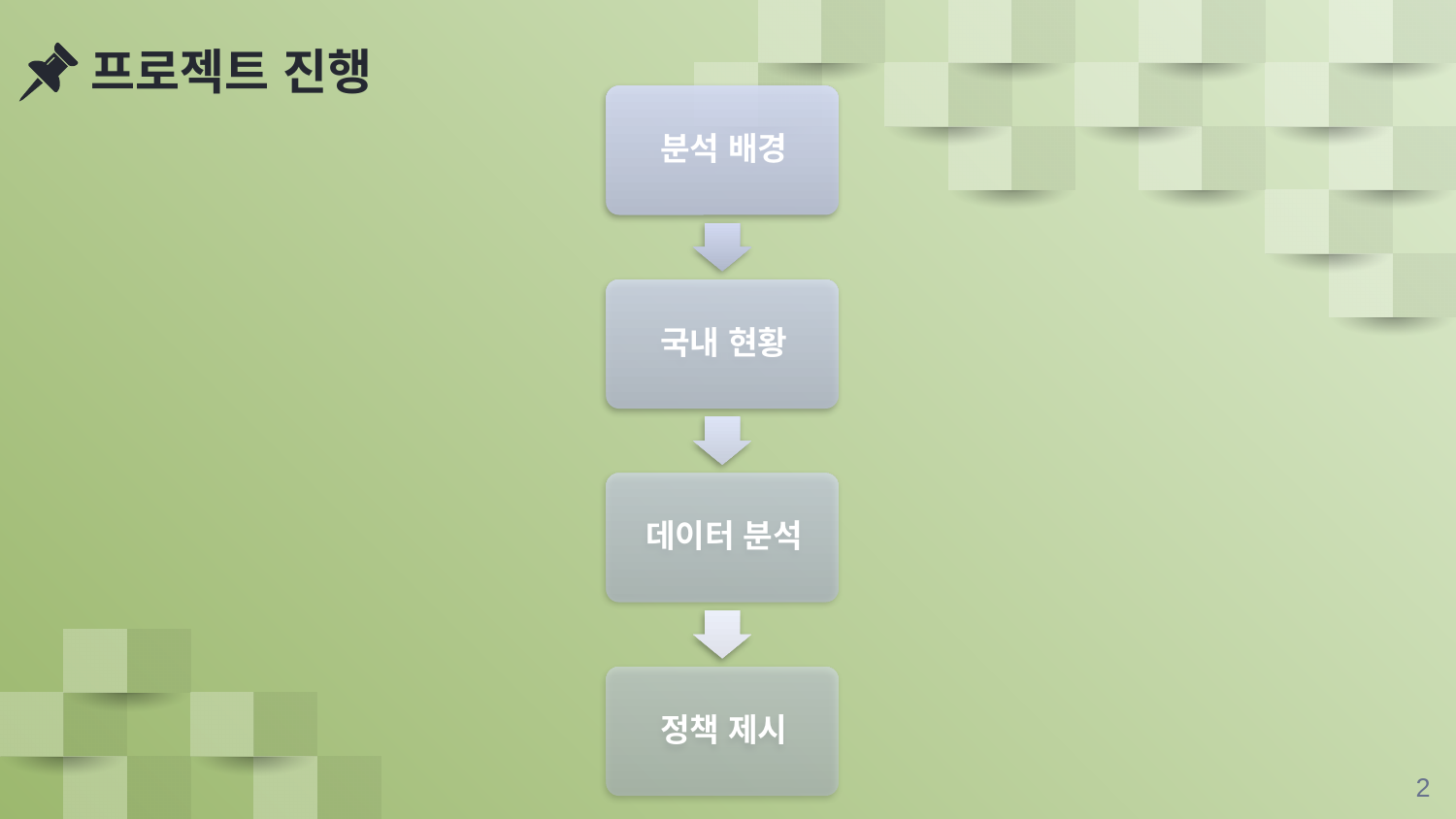

프로젝트 진행

분석 배경

국내 현황

데이터 분석

정책 제시
2